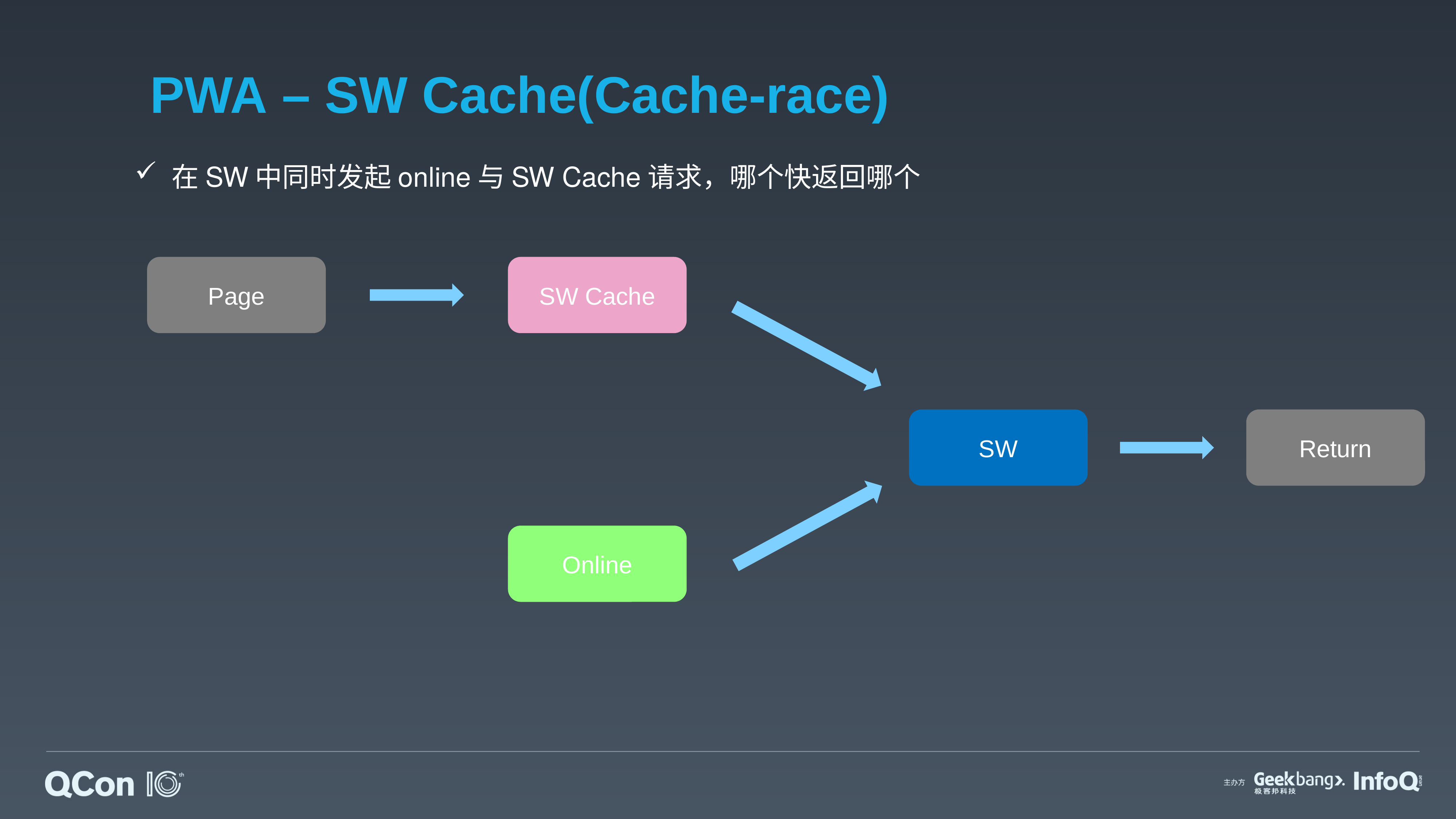

# PWA – SW Cache(Cache-race)
 在SW中同时发起online与SW Cache请求，哪个快返回哪个
Page
SW Cache

SW
Return

Online